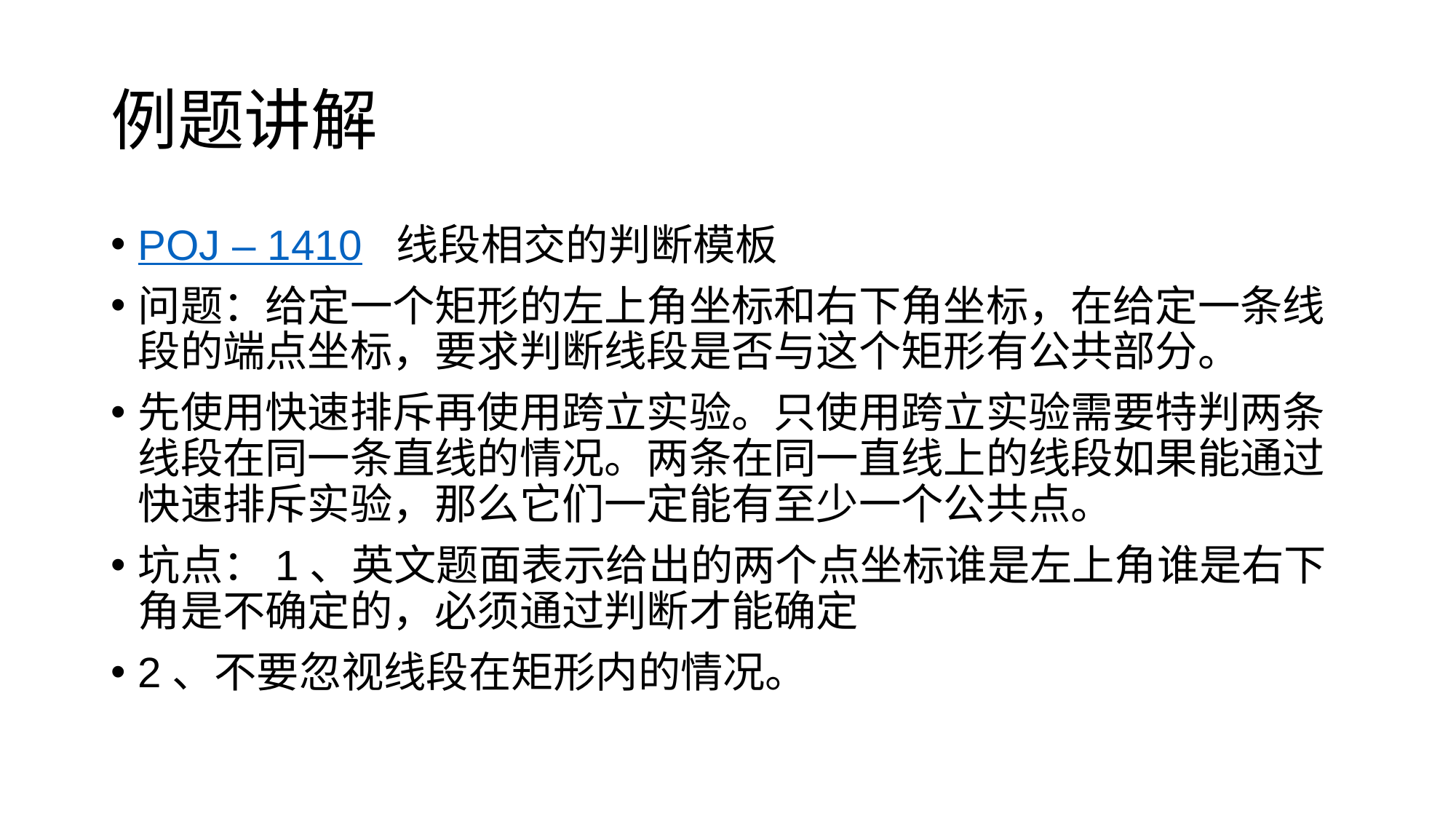

# 例题讲解
POJ – 1410  线段相交的判断模板
问题：给定一个矩形的左上角坐标和右下角坐标，在给定一条线段的端点坐标，要求判断线段是否与这个矩形有公共部分。
先使用快速排斥再使用跨立实验。只使用跨立实验需要特判两条线段在同一条直线的情况。两条在同一直线上的线段如果能通过快速排斥实验，那么它们一定能有至少一个公共点。
坑点：1、英文题面表示给出的两个点坐标谁是左上角谁是右下角是不确定的，必须通过判断才能确定
2、不要忽视线段在矩形内的情况。